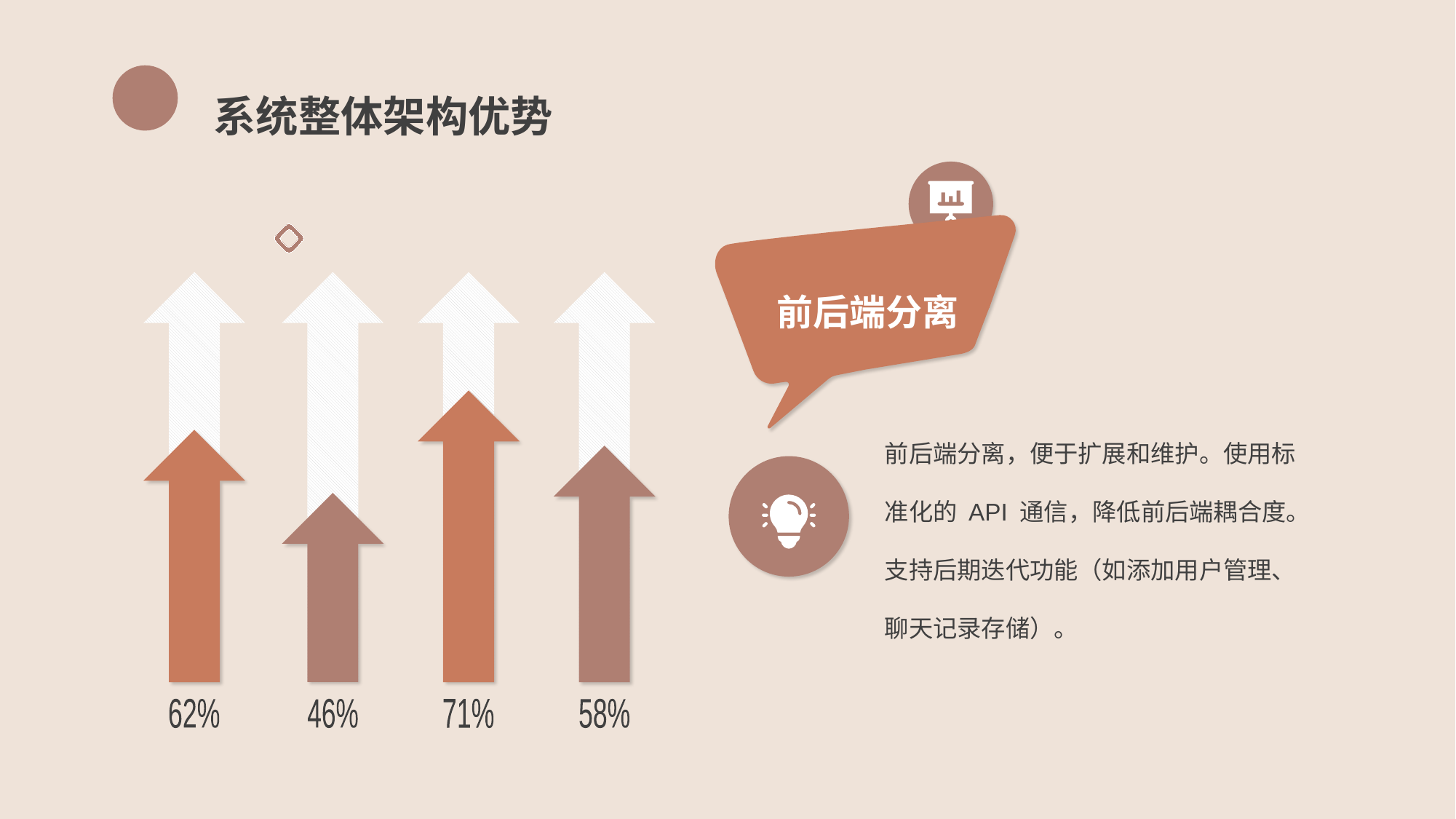

系统整体架构优势

前后端分离

前后端分离，便于扩展和维护。使用标准化的 API 通信，降低前后端耦合度。支持后期迭代功能（如添加用户管理、聊天记录存储）。

62%
46%
71%
58%